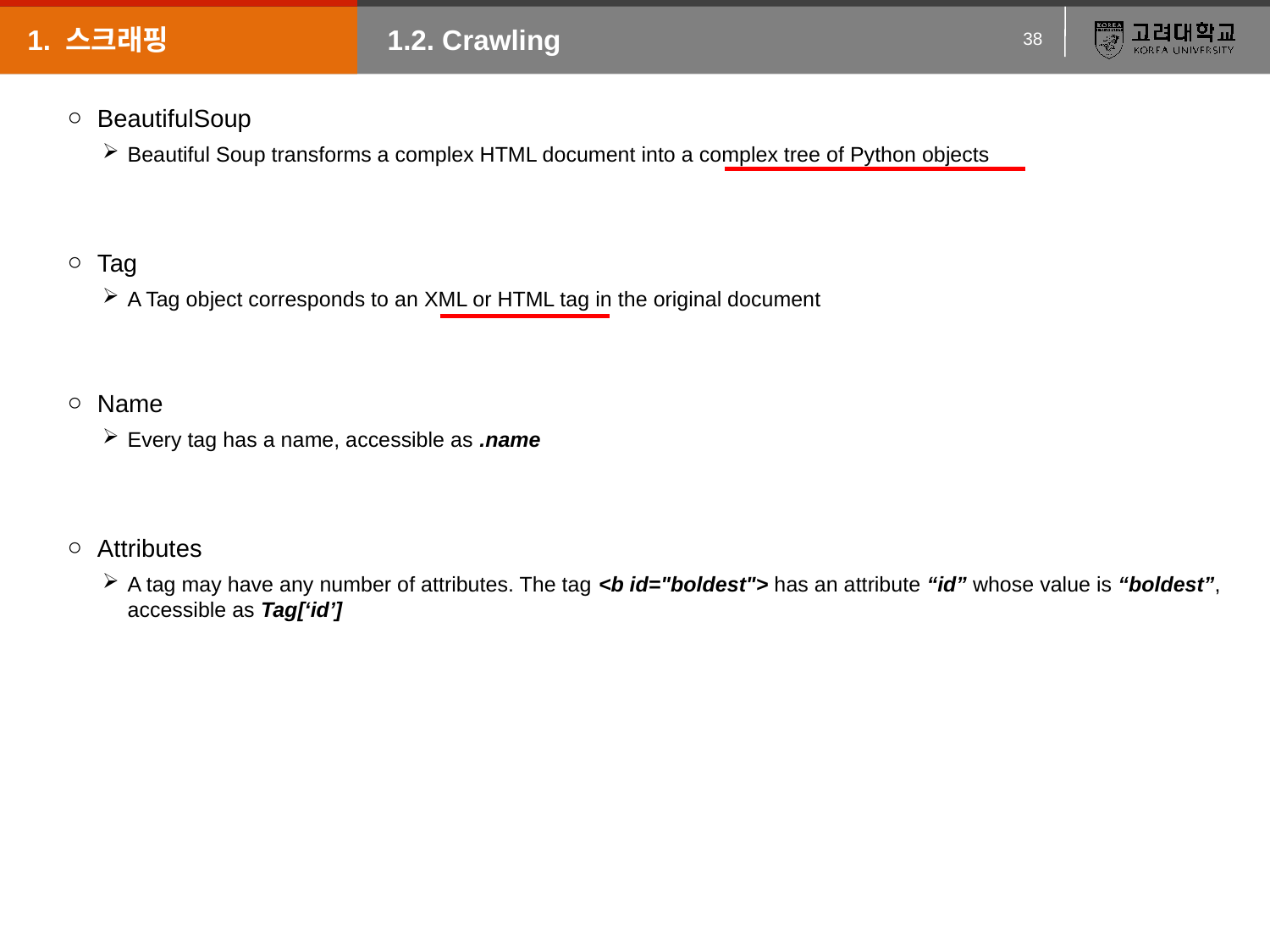

1. 스크래핑
1.2. Crawling
BeautifulSoup
Beautiful Soup transforms a complex HTML document into a complex tree of Python objects

Tag
A Tag object corresponds to an XML or HTML tag in the original document

Name
Every tag has a name, accessible as .name

Attributes
A tag may have any number of attributes. The tag <b id="boldest"> has an attribute “id” whose value is “boldest”, accessible as Tag[‘id’]